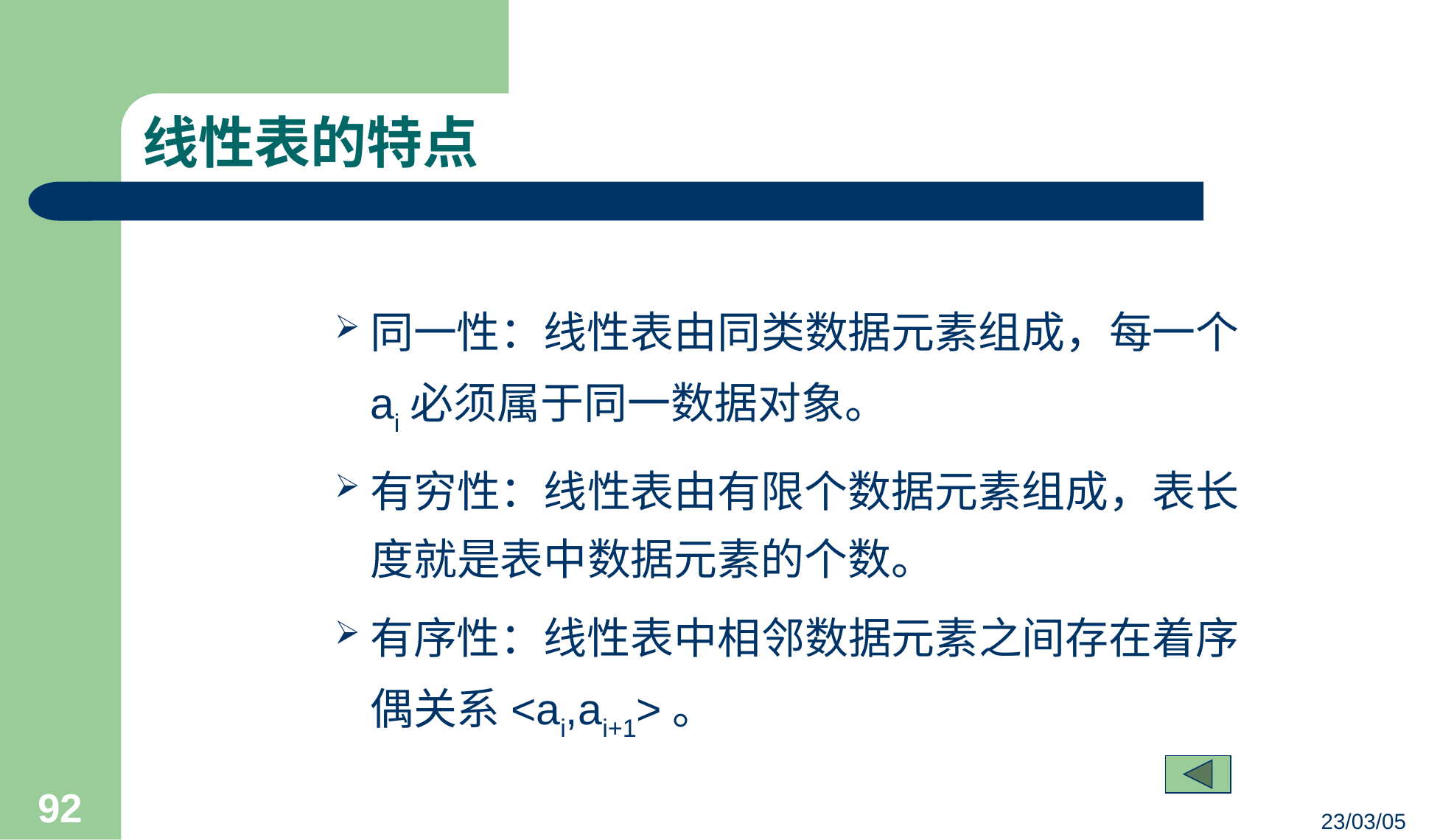

# 线性表的特点
同一性：线性表由同类数据元素组成，每一个ai必须属于同一数据对象。
有穷性：线性表由有限个数据元素组成，表长度就是表中数据元素的个数。
有序性：线性表中相邻数据元素之间存在着序偶关系<ai,ai+1>。

92
23/03/05